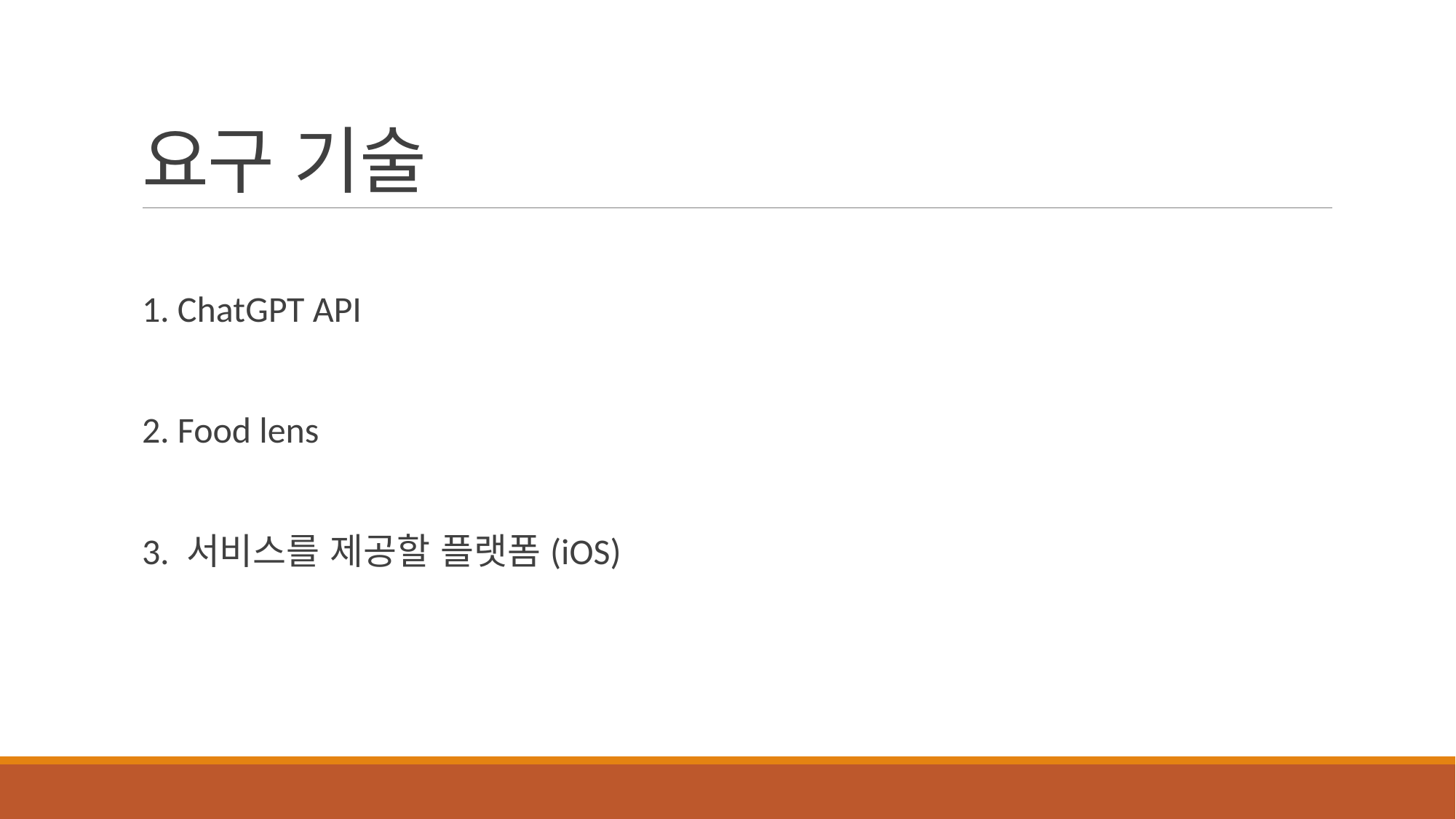

# 요구 기술

1. ChatGPT API

2. Food lens

3. 서비스를 제공할 플랫폼(iOS)